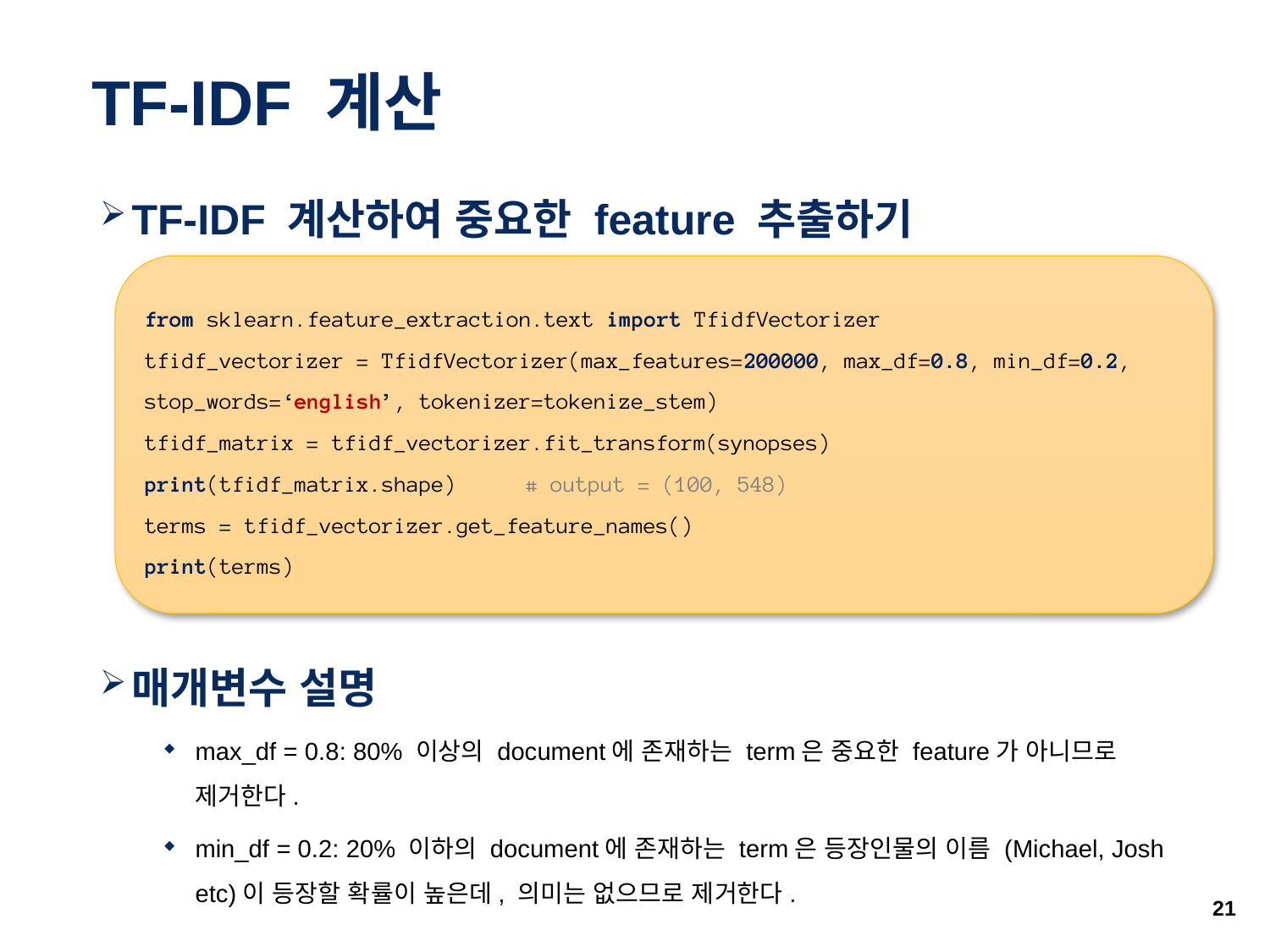

# TF-IDF 계산
TF-IDF 계산하여 중요한 feature 추출하기

매개변수 설명
max_df = 0.8: 80% 이상의 document에 존재하는 term은 중요한 feature가 아니므로 제거한다.
min_df = 0.2: 20% 이하의 document에 존재하는 term은 등장인물의 이름 (Michael, Josh etc)이 등장할 확률이 높은데, 의미는 없으므로 제거한다.
from sklearn.feature_extraction.text import TfidfVectorizer
tfidf_vectorizer = TfidfVectorizer(max_features=200000, max_df=0.8, min_df=0.2, 	stop_words=‘english’, tokenizer=tokenize_stem)
tfidf_matrix = tfidf_vectorizer.fit_transform(synopses)
print(tfidf_matrix.shape)	# output = (100, 548)
terms = tfidf_vectorizer.get_feature_names()
print(terms)
21